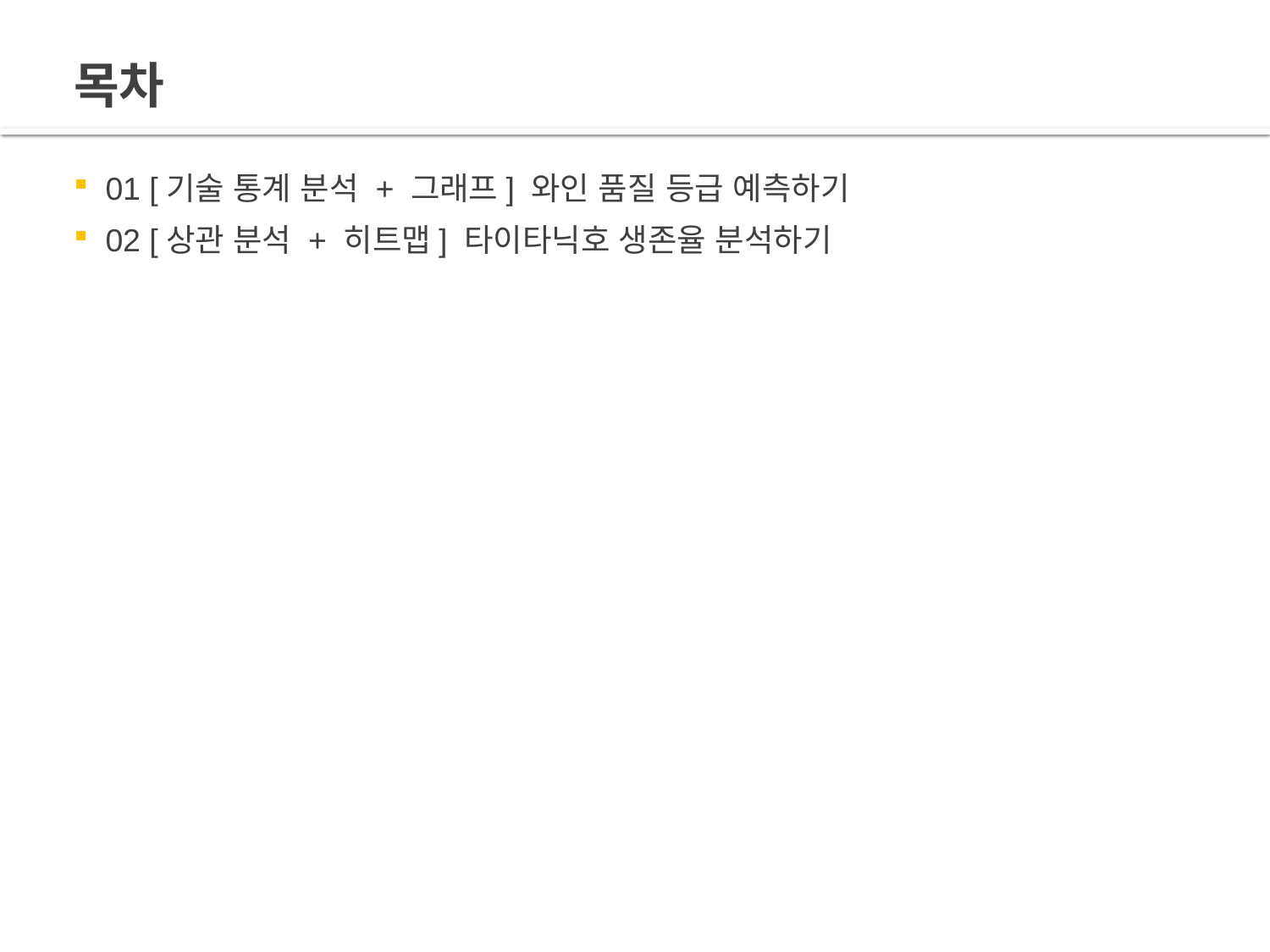

# 목차
01 [기술 통계 분석 + 그래프] 와인 품질 등급 예측하기
02 [상관 분석 + 히트맵] 타이타닉호 생존율 분석하기